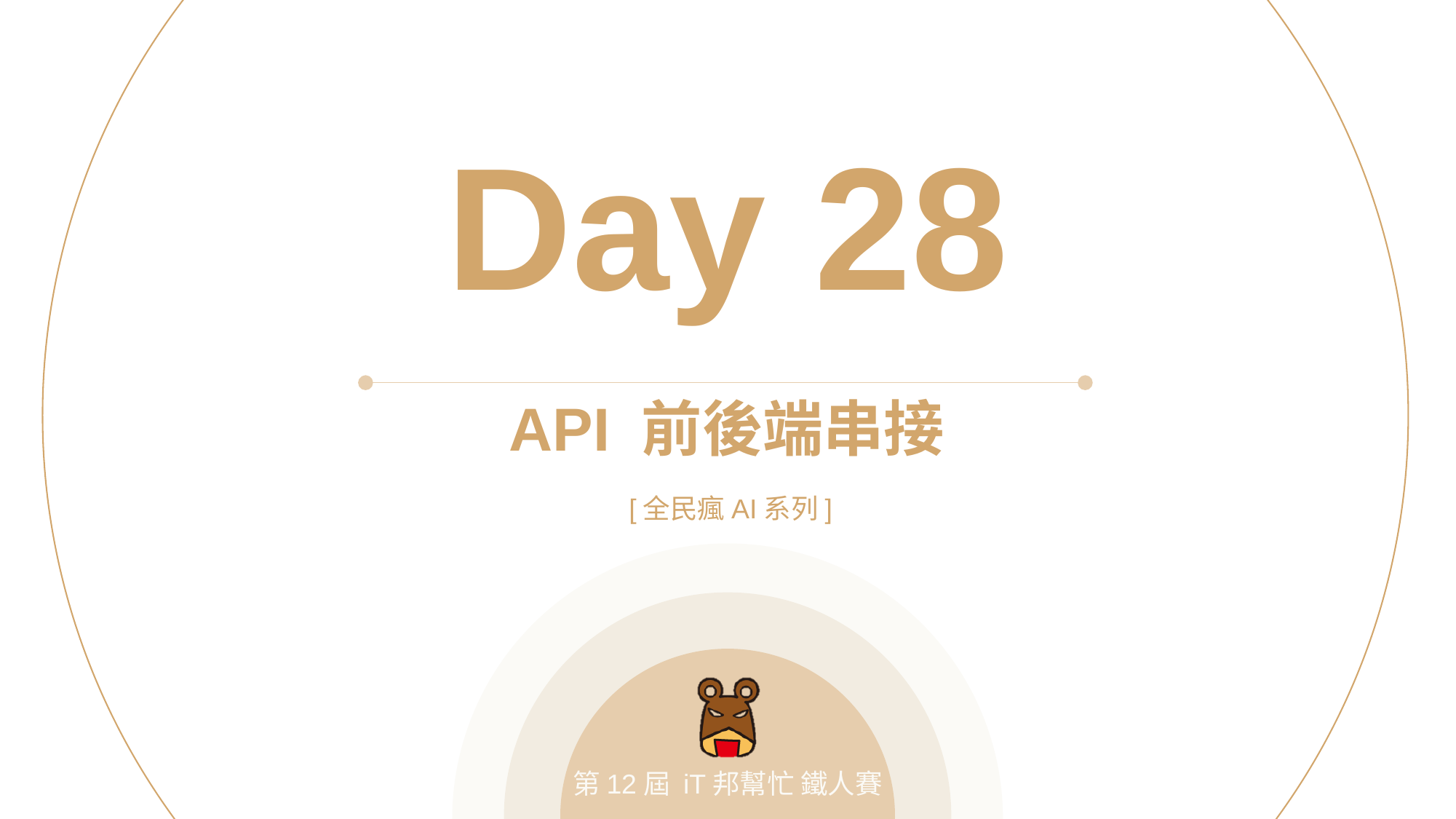

Day 28
API 前後端串接
[全民瘋AI系列]
第12屆 iT邦幫忙 鐵人賽